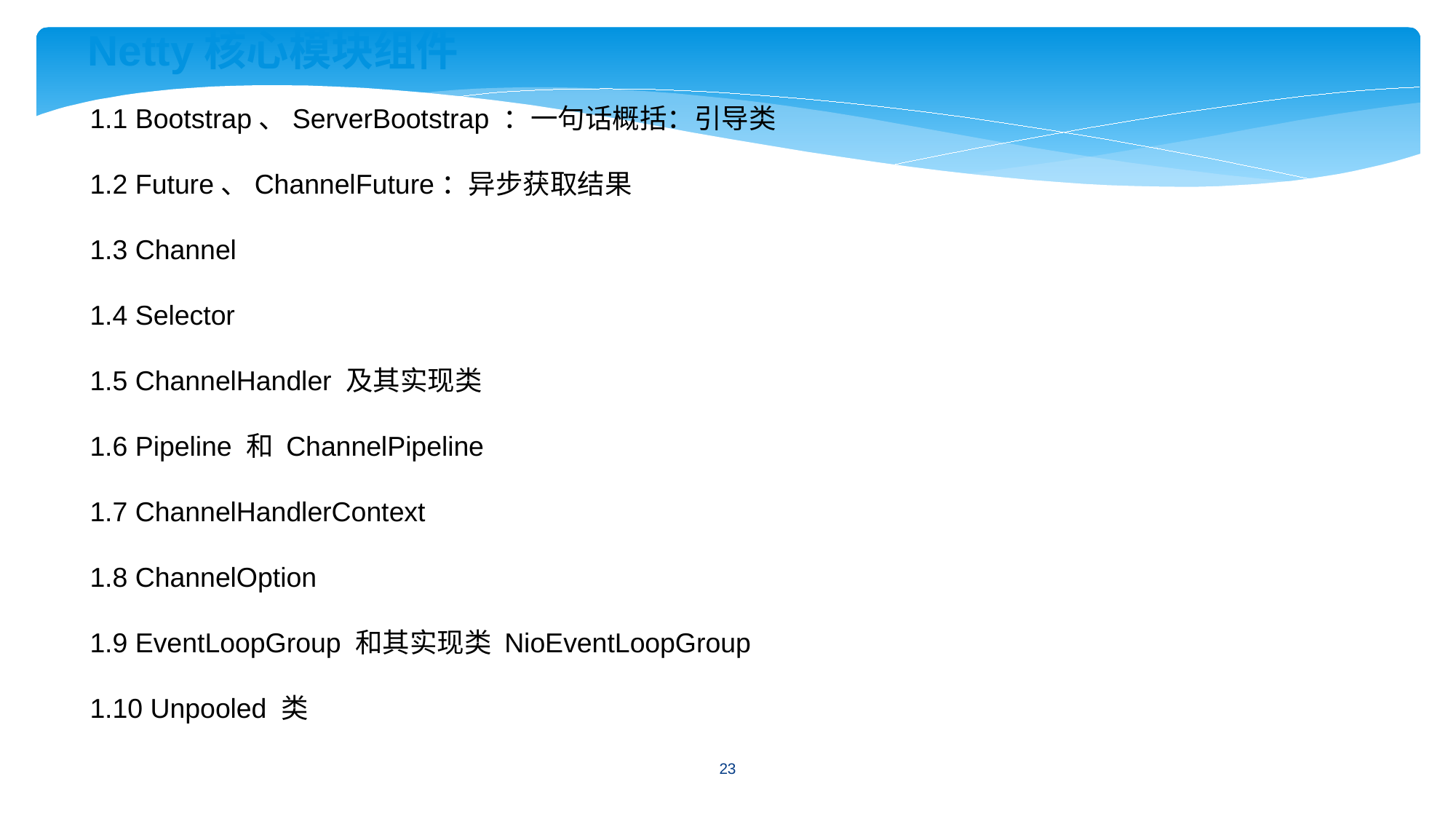

Netty核心模块组件
1.1 Bootstrap、ServerBootstrap ：一句话概括：引导类

1.2 Future、ChannelFuture：异步获取结果

1.3 Channel

1.4 Selector

1.5 ChannelHandler 及其实现类

1.6 Pipeline 和 ChannelPipeline

1.7 ChannelHandlerContext

1.8 ChannelOption

1.9 EventLoopGroup 和其实现类 NioEventLoopGroup

1.10 Unpooled 类
23